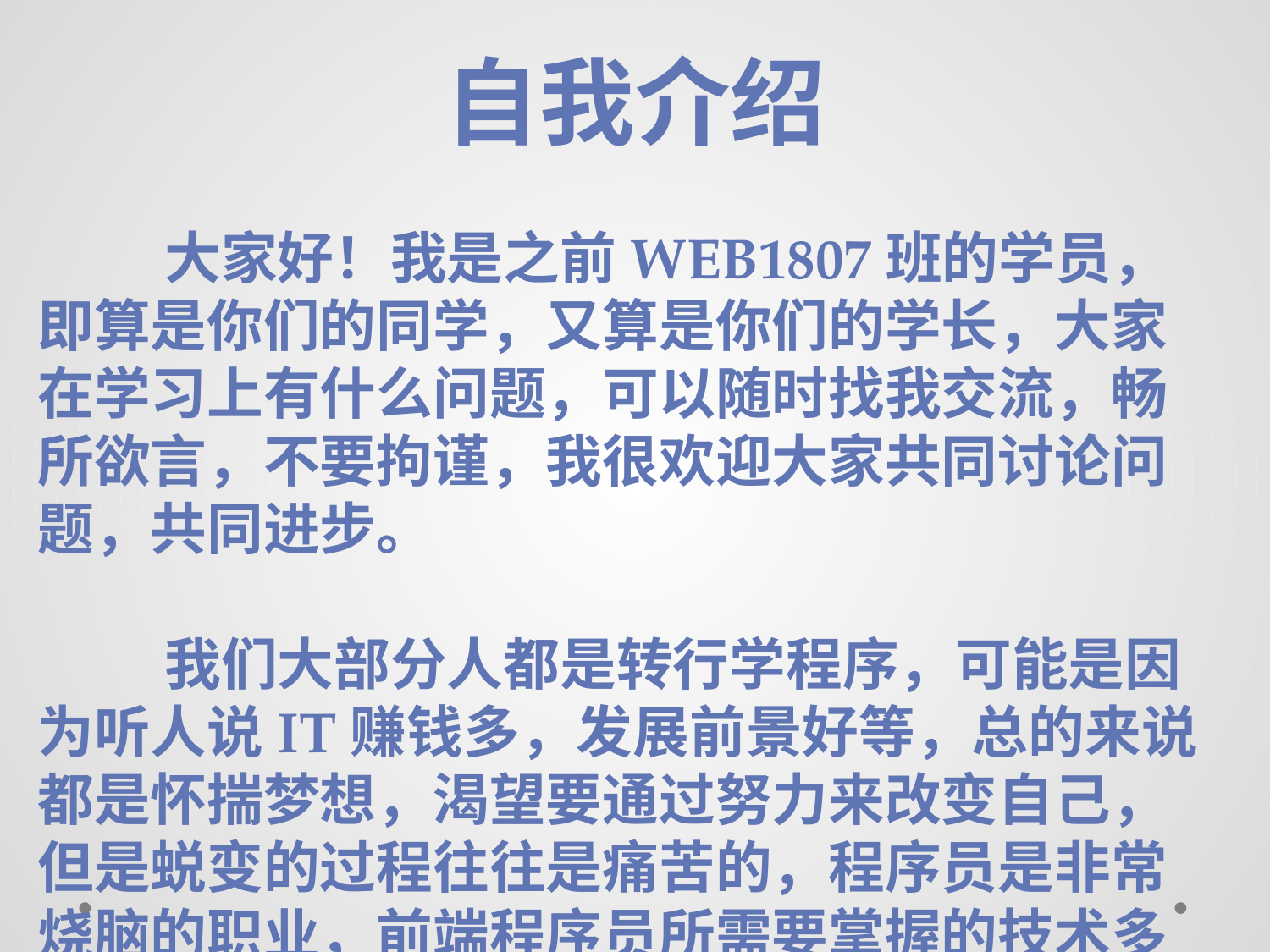

自我介绍
	大家好！我是之前web1807班的学员，即算是你们的同学，又算是你们的学长，大家在学习上有什么问题，可以随时找我交流，畅所欲言，不要拘谨，我很欢迎大家共同讨论问题，共同进步。

	我们大部分人都是转行学程序，可能是因为听人说IT赚钱多，发展前景好等，总的来说都是怀揣梦想，渴望要通过努力来改变自己，但是蜕变的过程往往是痛苦的，程序员是非常烧脑的职业，前端程序员所需要掌握的技术多而杂，而且技术发展非常快，需要及时更新自己的技能，我希望大家能够坚持到最后。

	即来之则安之！我们既然选择做程序员，我希望大家都能够静得下心，作为程序员我们首要追求的目标便是技术，在接下来的5个月时间里，我希望大家能够相处愉快，多多交流学术问题，共同进步，营造良好的学习氛围。

				——不忘初心，方得始终！